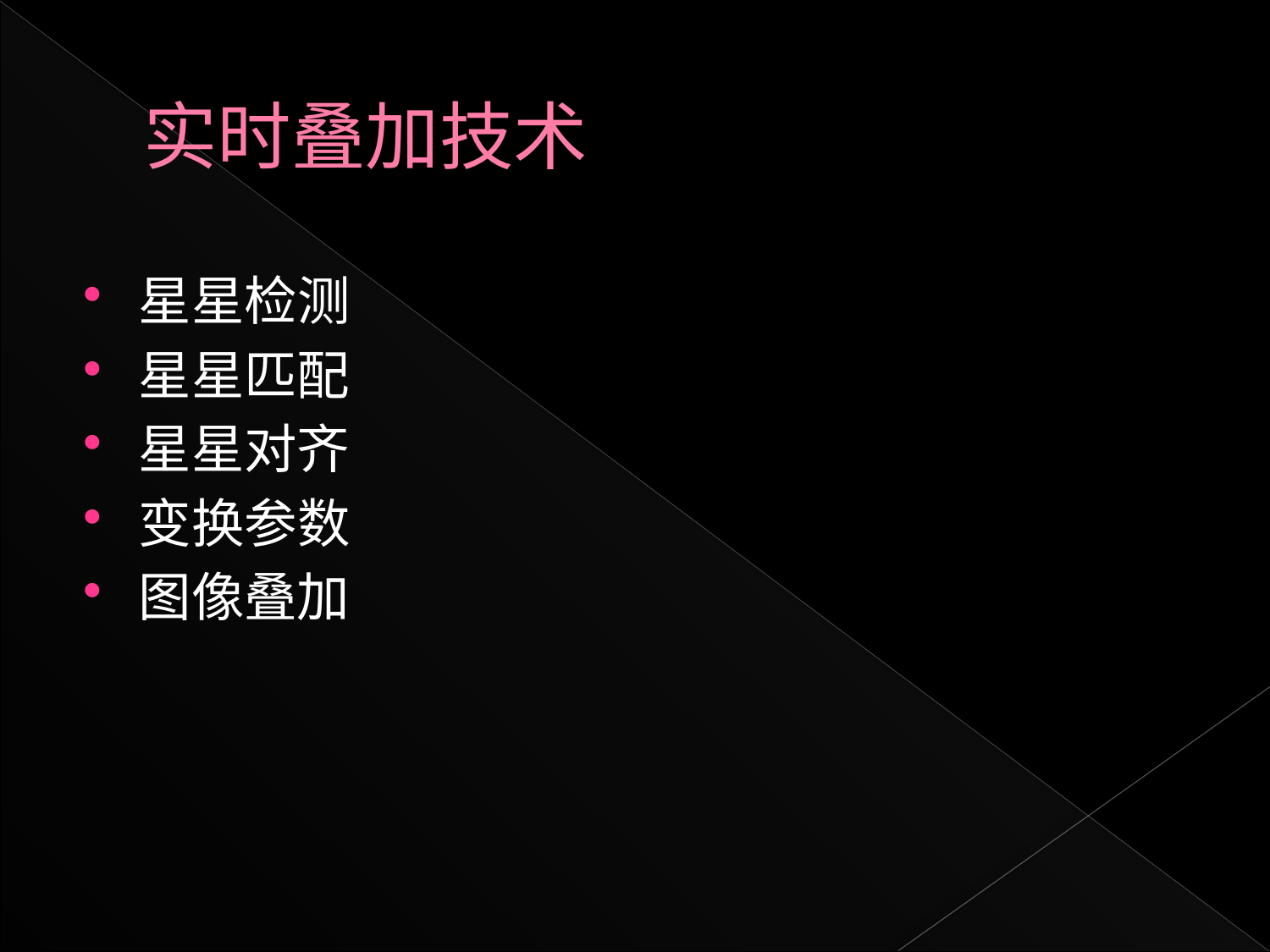

# 实时叠加技术
星星检测
星星匹配
星星对齐
变换参数
图像叠加